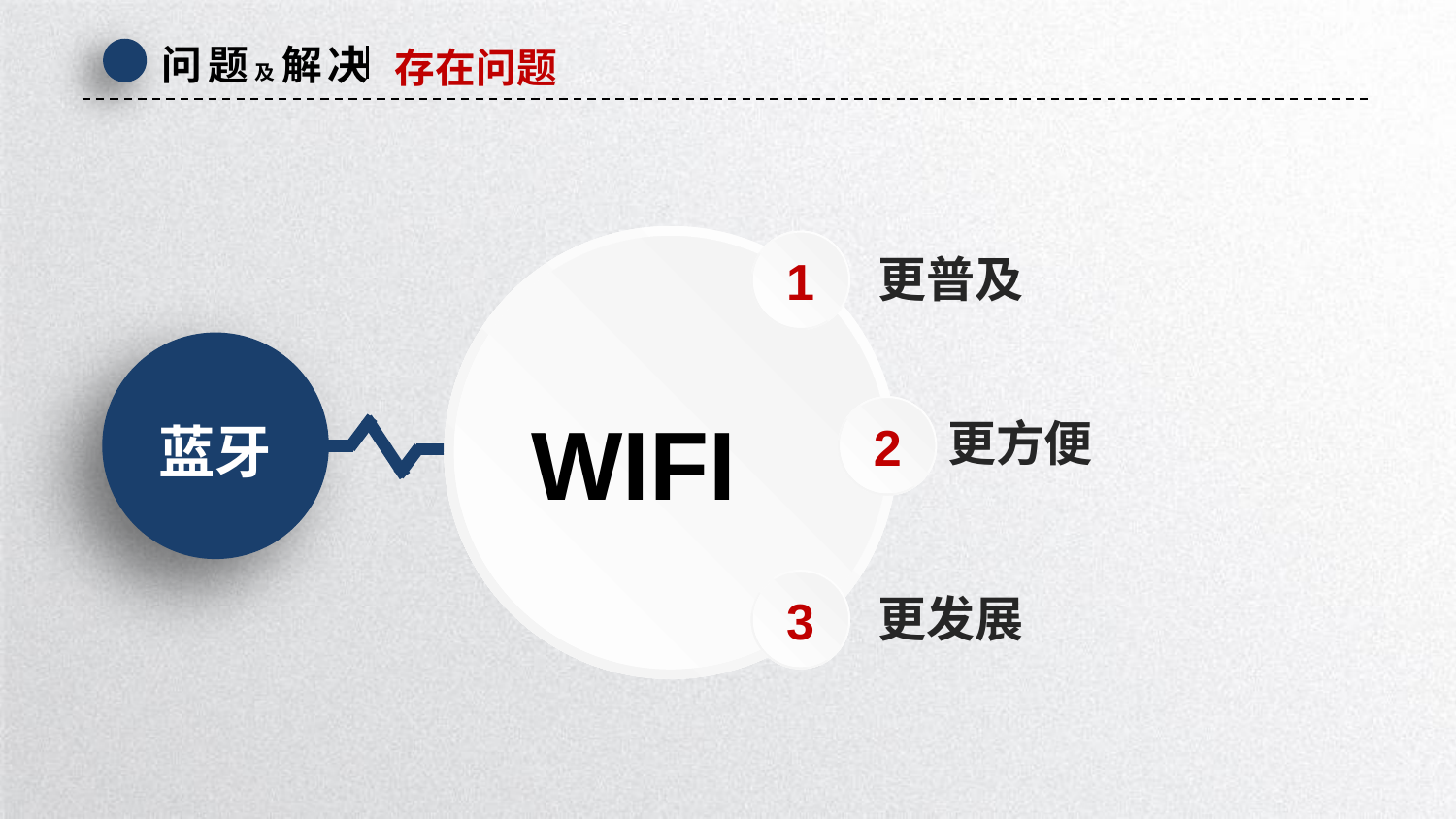

问题及解决
存在问题

1
更普及

WIFI

2
更方便
蓝牙

3
更发展